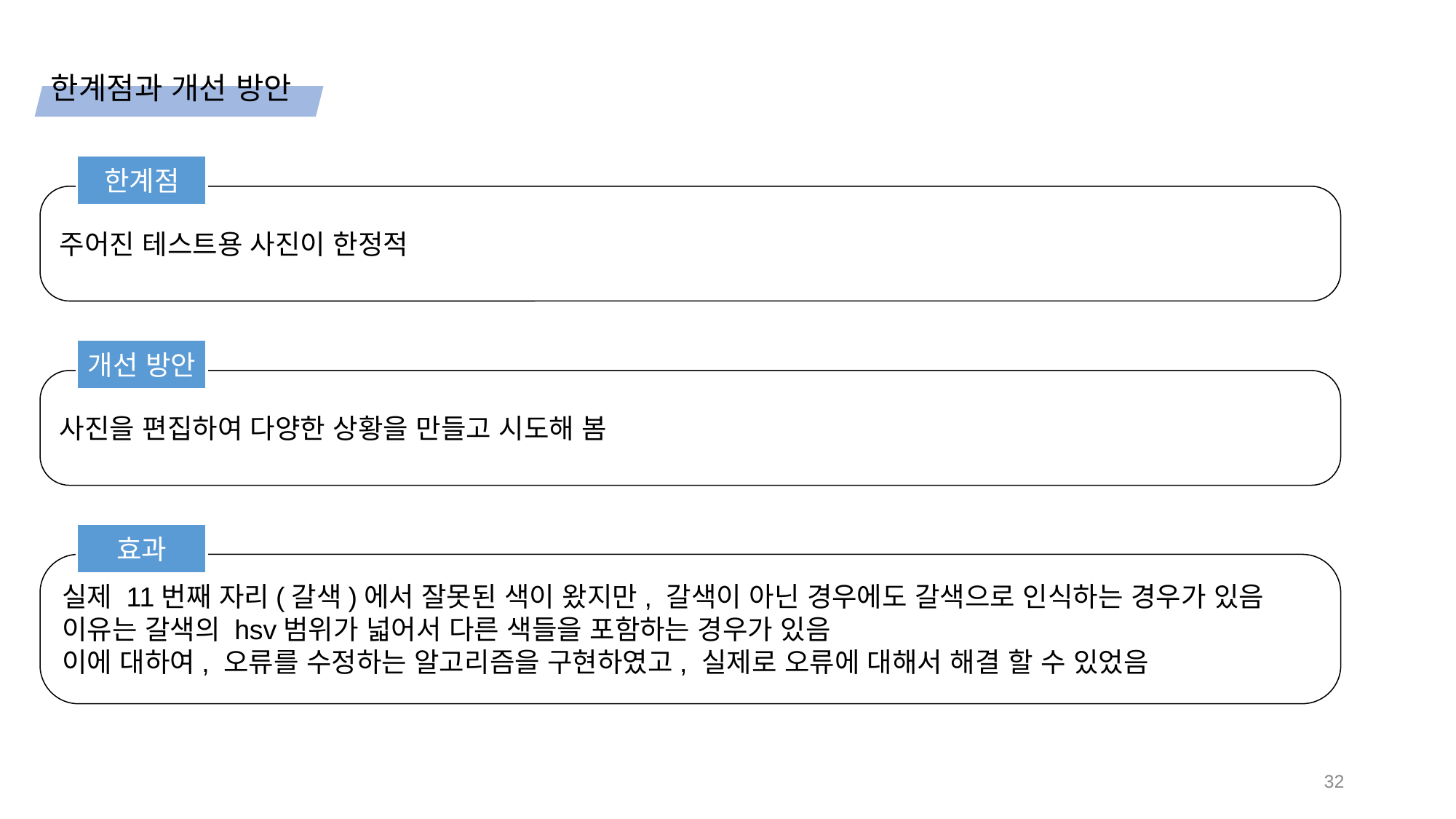

한계점과 개선 방안

한계점
주어진 테스트용 사진이 한정적
개선 방안
사진을 편집하여 다양한 상황을 만들고 시도해 봄
효과
실제 11번째 자리(갈색)에서 잘못된 색이 왔지만, 갈색이 아닌 경우에도 갈색으로 인식하는 경우가 있음
이유는 갈색의 hsv범위가 넓어서 다른 색들을 포함하는 경우가 있음
이에 대하여, 오류를 수정하는 알고리즘을 구현하였고, 실제로 오류에 대해서 해결 할 수 있었음
32